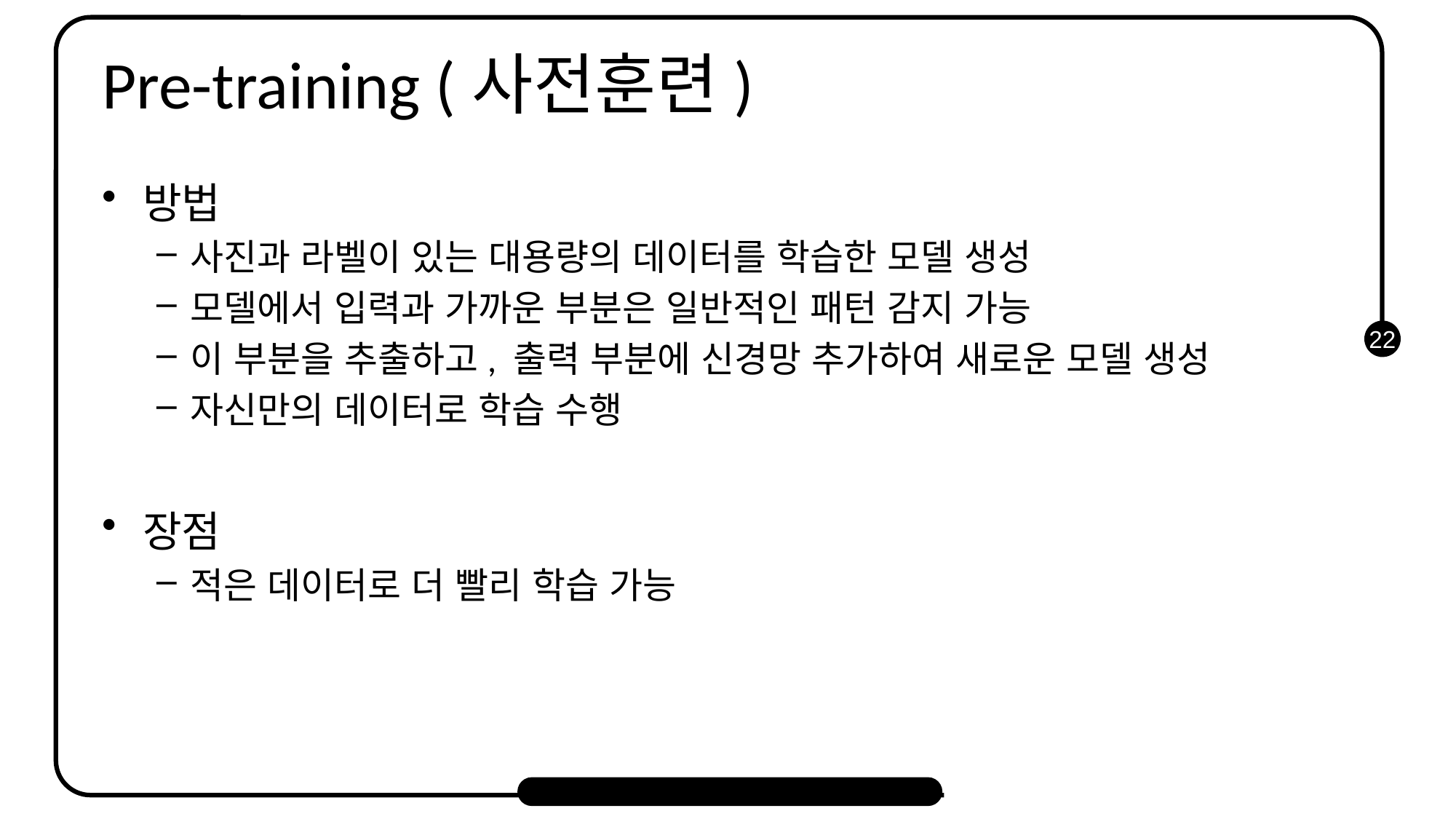

# Pre-training (사전훈련)
방법
사진과 라벨이 있는 대용량의 데이터를 학습한 모델 생성
모델에서 입력과 가까운 부분은 일반적인 패턴 감지 가능
이 부분을 추출하고, 출력 부분에 신경망 추가하여 새로운 모델 생성
자신만의 데이터로 학습 수행

장점
적은 데이터로 더 빨리 학습 가능